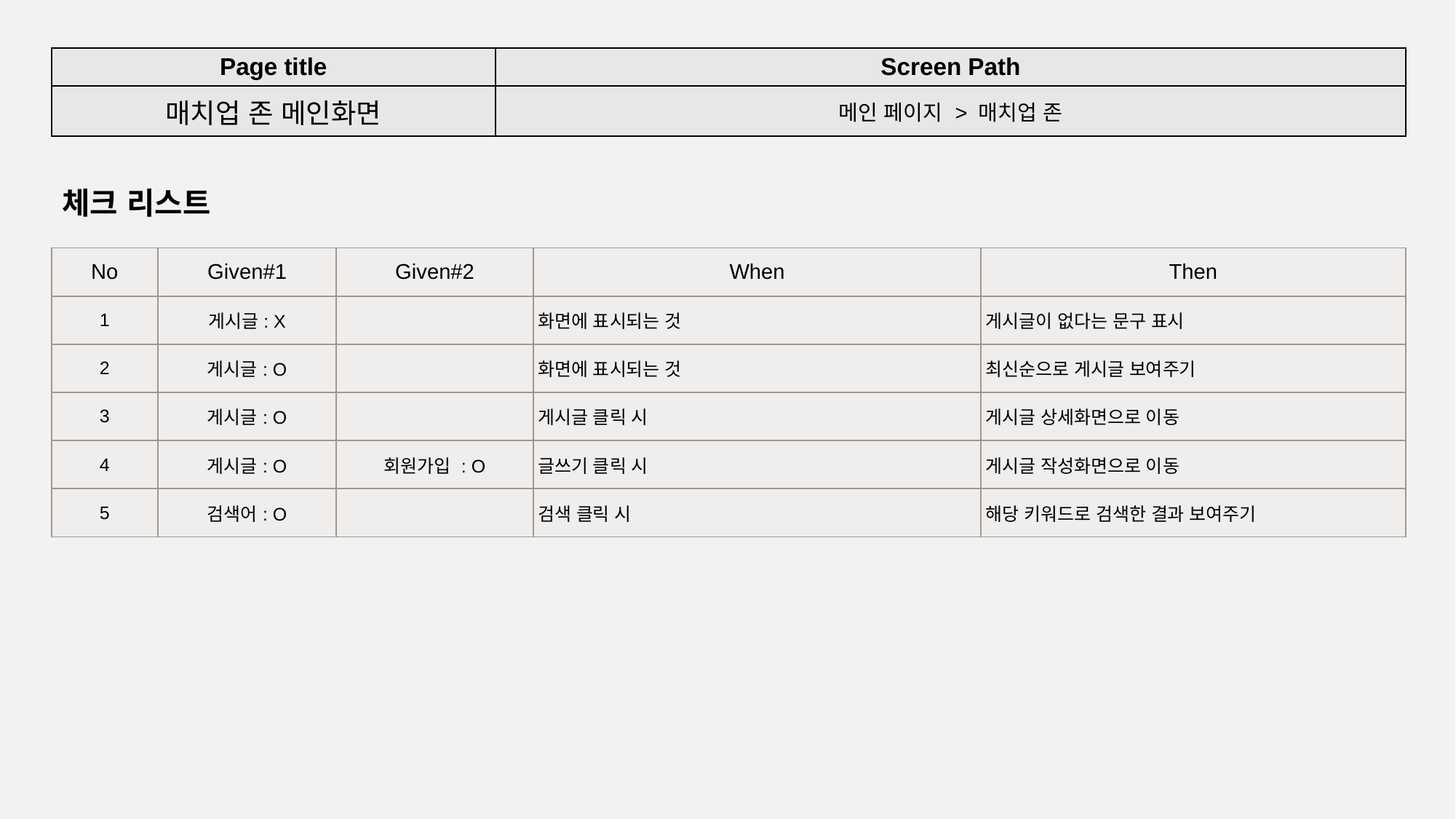

| Page title | Screen Path |
| --- | --- |
| 매치업 존 메인화면 | 메인 페이지 > 매치업 존 |
체크 리스트
| No | Given#1 | Given#2 | When | Then |
| --- | --- | --- | --- | --- |
| 1 | 게시글: X |  | 화면에 표시되는 것 | 게시글이 없다는 문구 표시 |
| 2 | 게시글: O |  | 화면에 표시되는 것 | 최신순으로 게시글 보여주기 |
| 3 | 게시글: O |  | 게시글 클릭 시 | 게시글 상세화면으로 이동 |
| 4 | 게시글: O | 회원가입 : O | 글쓰기 클릭 시 | 게시글 작성화면으로 이동 |
| 5 | 검색어: O |  | 검색 클릭 시 | 해당 키워드로 검색한 결과 보여주기 |